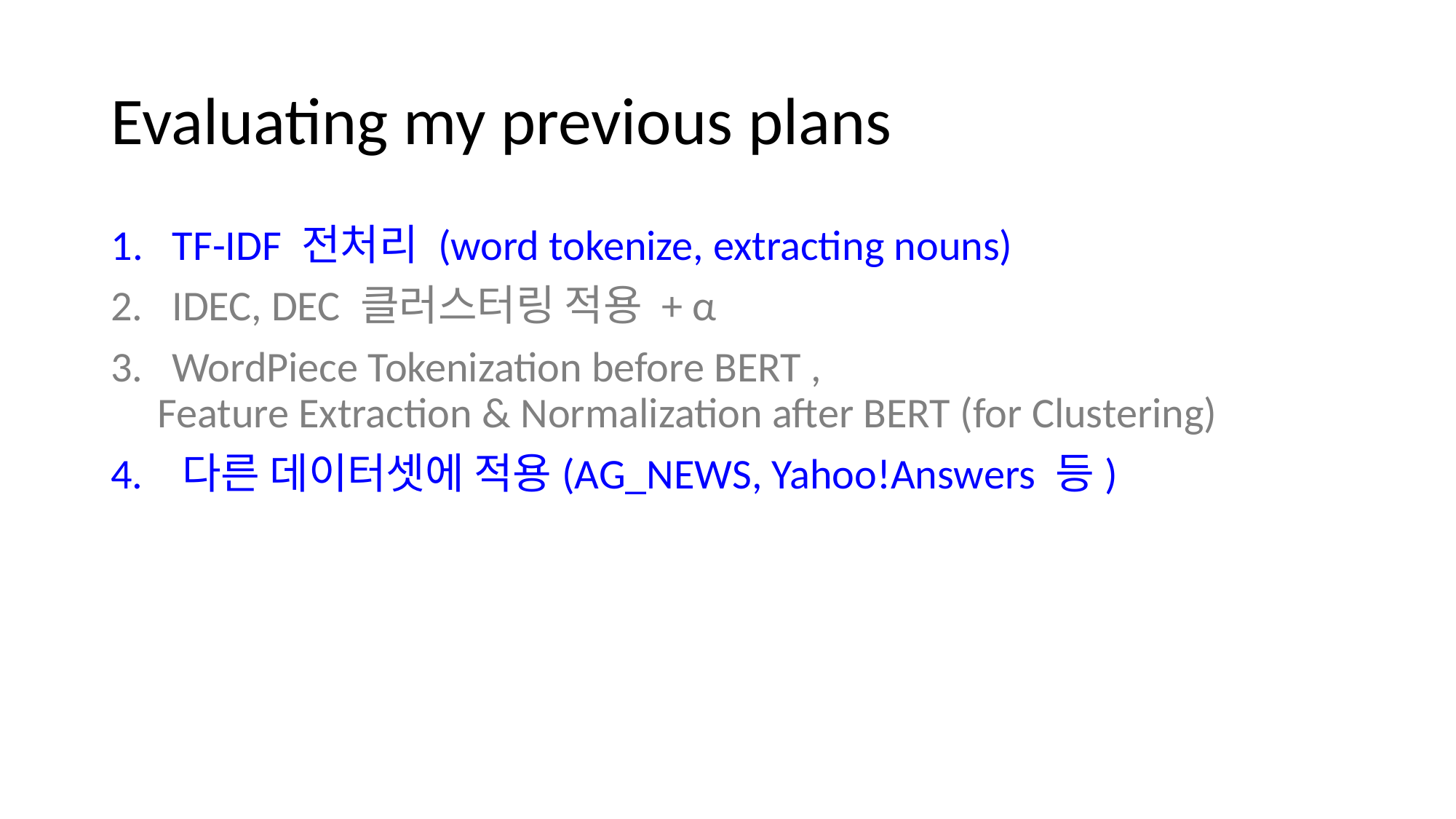

# Evaluating my previous plans
TF-IDF 전처리 (word tokenize, extracting nouns)
2.   IDEC, DEC 클러스터링 적용 + α
3.   WordPiece Tokenization before BERT ,
  Feature Extraction & Normalization after BERT (for Clustering)
4.   다른 데이터셋에 적용(AG_NEWS, Yahoo!Answers 등)